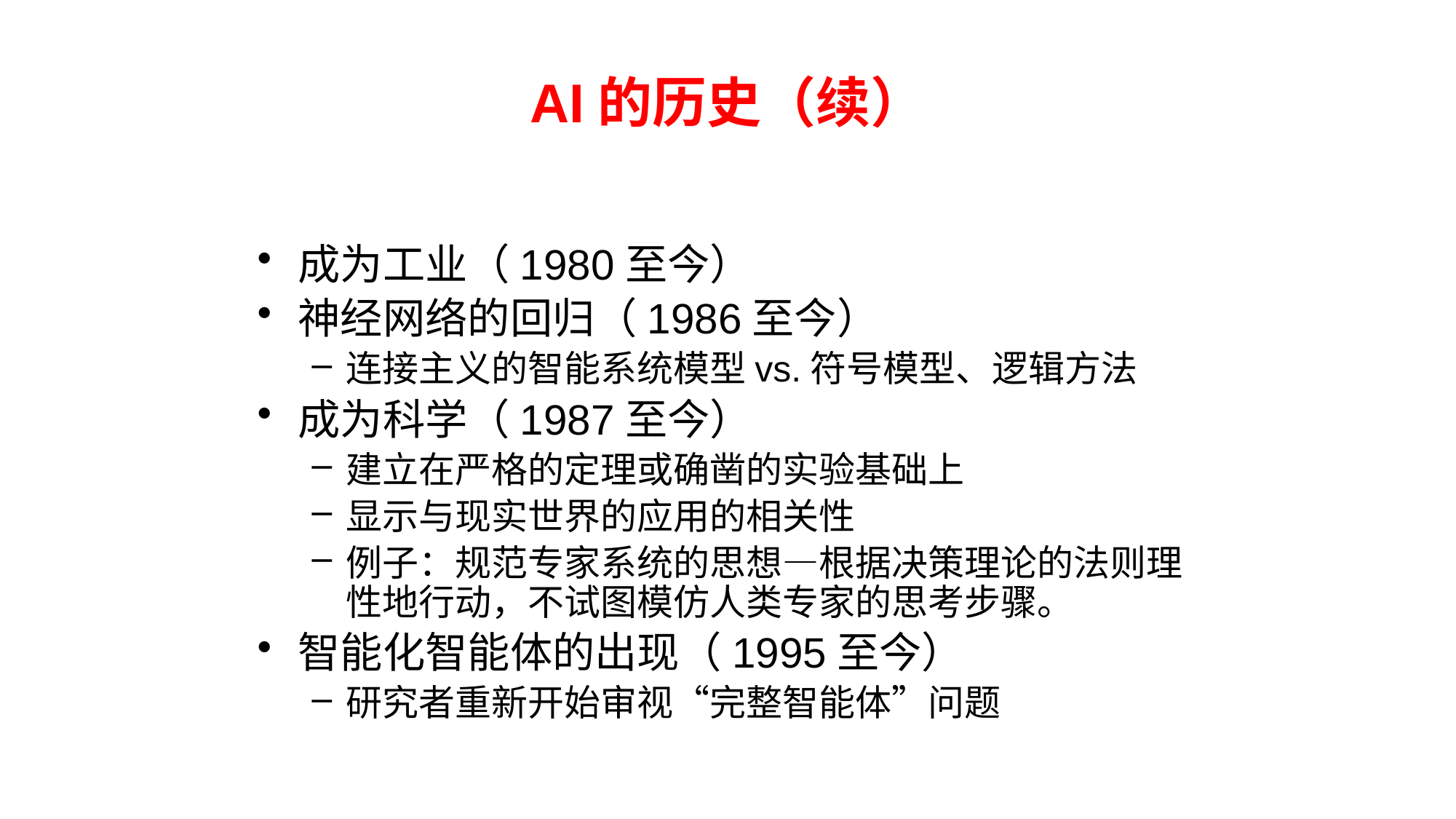

# AI的历史（续）
成为工业（1980至今）
神经网络的回归（1986至今）
连接主义的智能系统模型vs.符号模型、逻辑方法
成为科学（1987至今）
建立在严格的定理或确凿的实验基础上
显示与现实世界的应用的相关性
例子：规范专家系统的思想—根据决策理论的法则理性地行动，不试图模仿人类专家的思考步骤。
智能化智能体的出现（1995至今）
研究者重新开始审视“完整智能体”问题